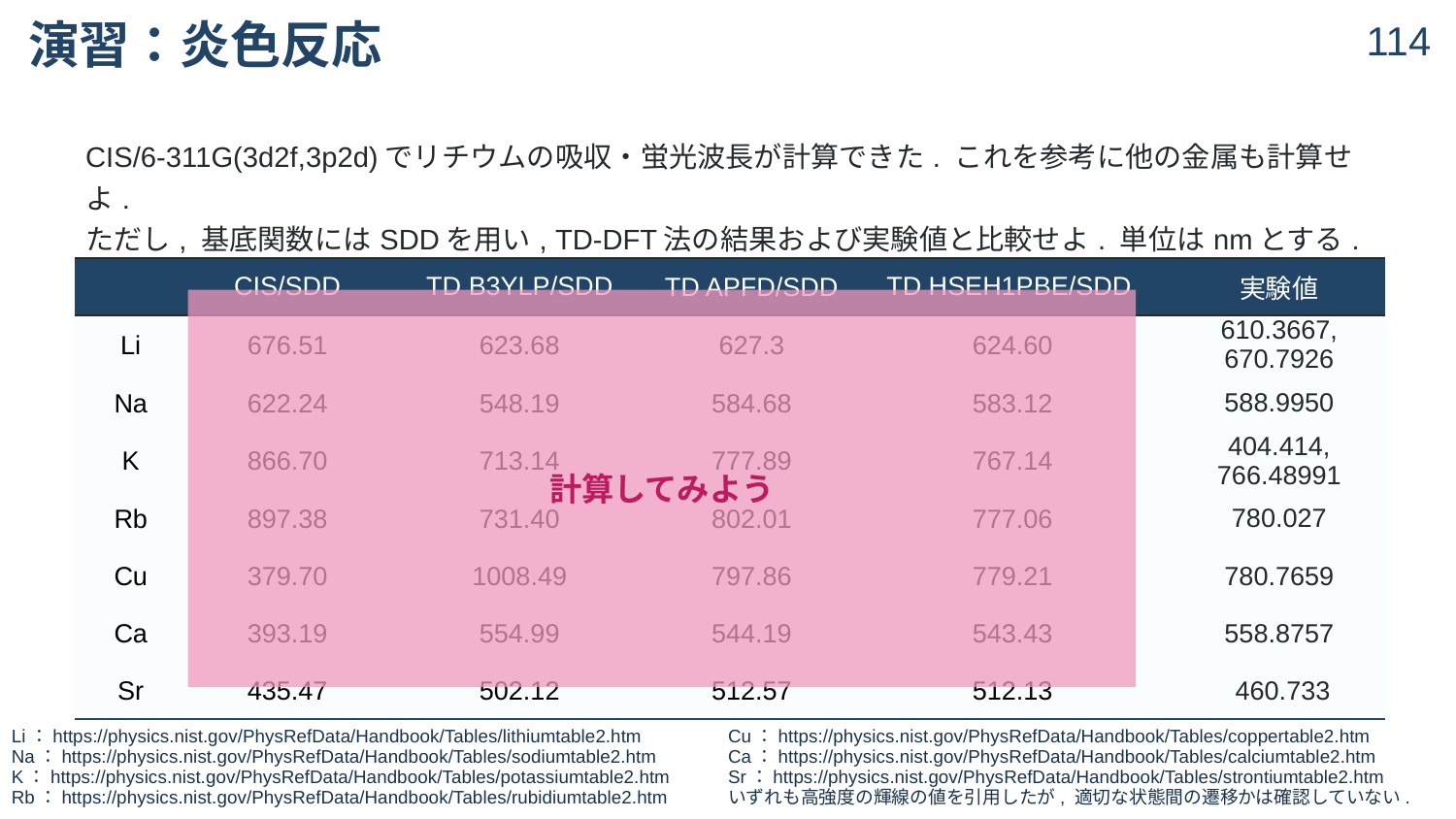

# 演習：炎色反応
114
| CIS/6-311G(3d2f,3p2d)でリチウムの吸収・蛍光波長が計算できた. これを参考に他の金属も計算せよ. ただし, 基底関数にはSDDを用い, TD-DFT法の結果および実験値と比較せよ. 単位はnmとする. |  |  |  |  |  |
| --- | --- | --- | --- | --- | --- |
|  | CIS/SDD | TD B3YLP/SDD | TD APFD/SDD | TD HSEH1PBE/SDD | 実験値 |
| Li | 676.51 | 623.68 | 627.3 | 624.60 | 610.3667, 670.7926 |
| Na | 622.24 | 548.19 | 584.68 | 583.12 | 588.9950 |
| K | 866.70 | 713.14 | 777.89 | 767.14 | 404.414, 766.48991 |
| Rb | 897.38 | 731.40 | 802.01 | 777.06 | 780.027 |
| Cu | 379.70 | 1008.49 | 797.86 | 779.21 | 780.7659 |
| Ca | 393.19 | 554.99 | 544.19 | 543.43 | 558.8757 |
| Sr | 435.47 | 502.12 | 512.57 | 512.13 | 460.733 |
計算してみよう
Li：https://physics.nist.gov/PhysRefData/Handbook/Tables/lithiumtable2.htm
Na：https://physics.nist.gov/PhysRefData/Handbook/Tables/sodiumtable2.htm
K：https://physics.nist.gov/PhysRefData/Handbook/Tables/potassiumtable2.htm
Rb：https://physics.nist.gov/PhysRefData/Handbook/Tables/rubidiumtable2.htm
Cu：https://physics.nist.gov/PhysRefData/Handbook/Tables/coppertable2.htm
Ca：https://physics.nist.gov/PhysRefData/Handbook/Tables/calciumtable2.htm
Sr：https://physics.nist.gov/PhysRefData/Handbook/Tables/strontiumtable2.htm
いずれも高強度の輝線の値を引用したが, 適切な状態間の遷移かは確認していない.